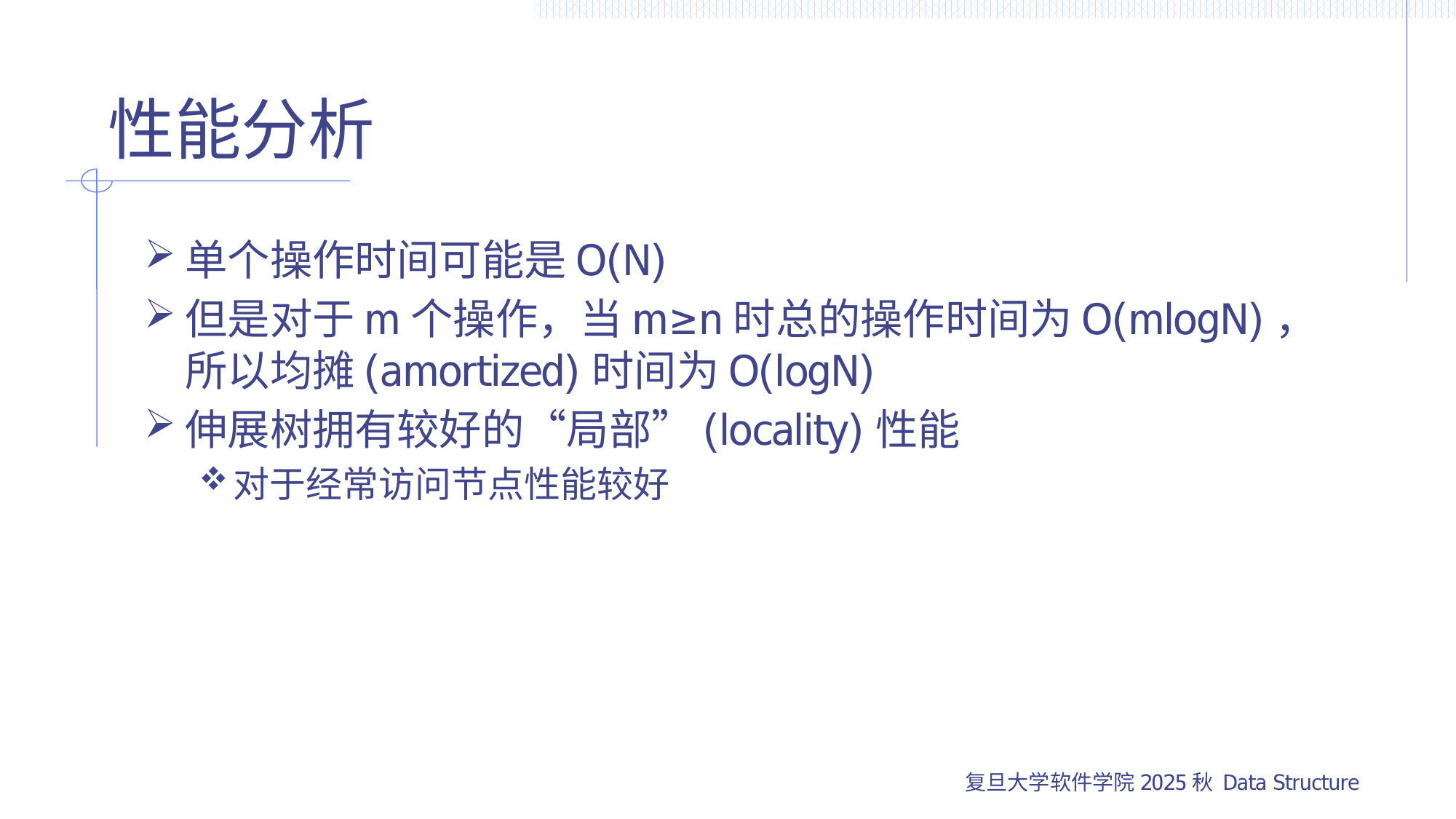

# 性能分析
单个操作时间可能是O(N)
但是对于m个操作，当m≥n时总的操作时间为O(mlogN)，所以均摊(amortized)时间为O(logN)
伸展树拥有较好的“局部”(locality)性能
对于经常访问节点性能较好